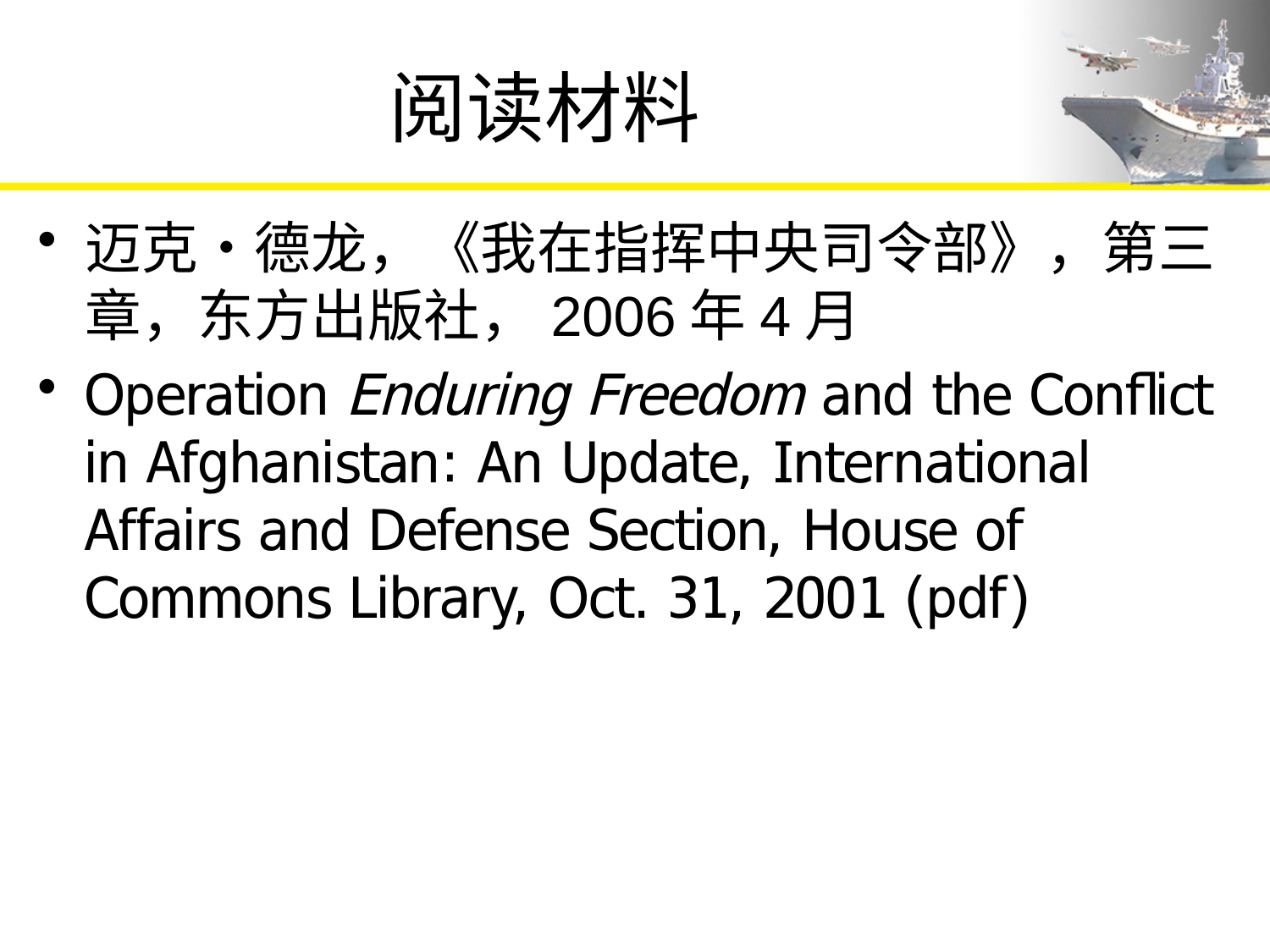

# 阅读材料
迈克•德龙，《我在指挥中央司令部》，第三章，东方出版社，2006年4月
Operation Enduring Freedom and the Conflict in Afghanistan: An Update, International Affairs and Defense Section, House of Commons Library, Oct. 31, 2001 (pdf)